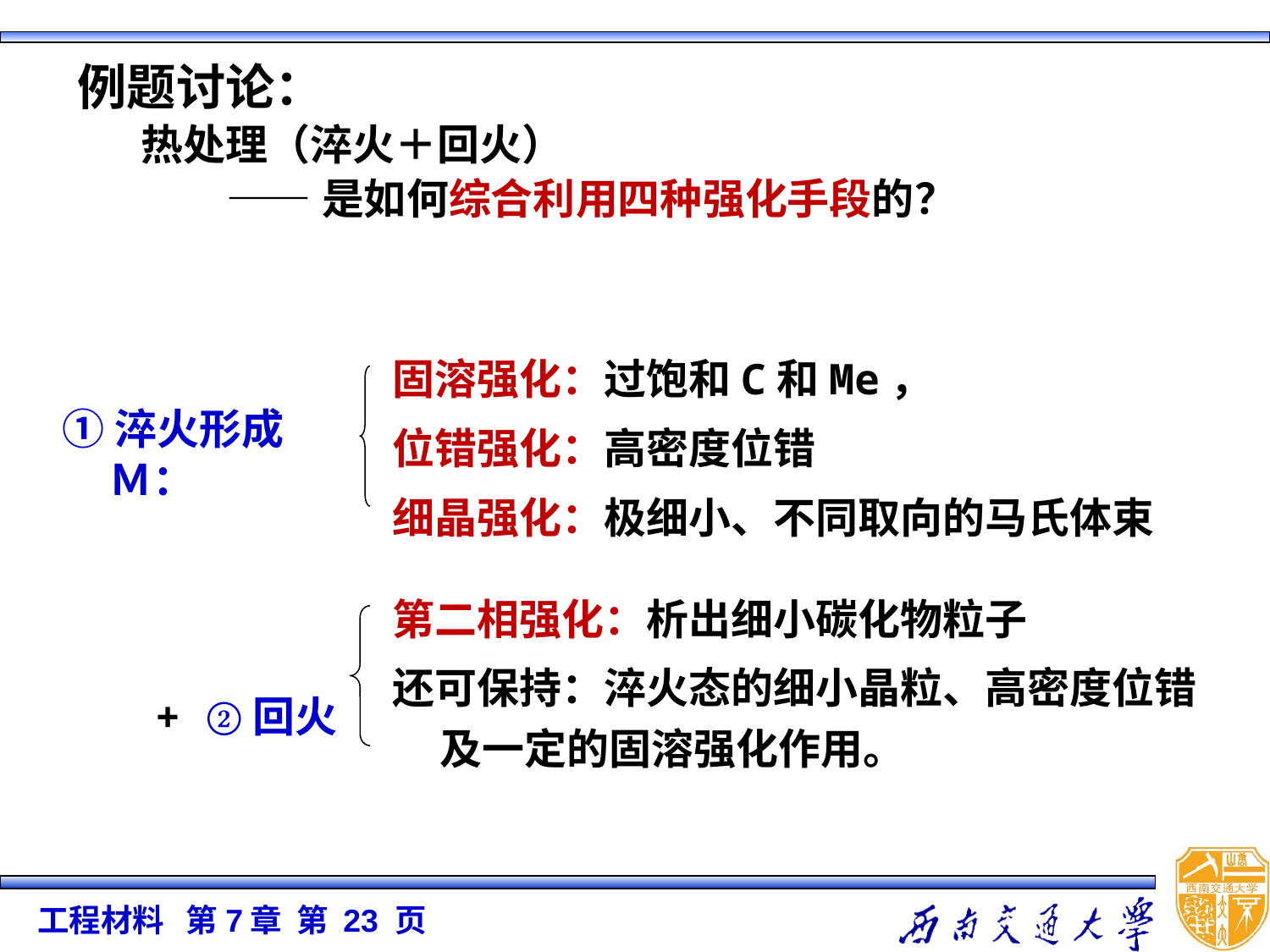

例题讨论：
热处理（淬火＋回火）
         ——是如何综合利用四种强化手段的？
固溶强化：过饱和C和Me，
位错强化：高密度位错
细晶强化：极细小、不同取向的马氏体束

①淬火形成Ｍ：

+ ②回火
第二相强化：析出细小碳化物粒子
还可保持：淬火态的细小晶粒、高密度位错及一定的固溶强化作用。